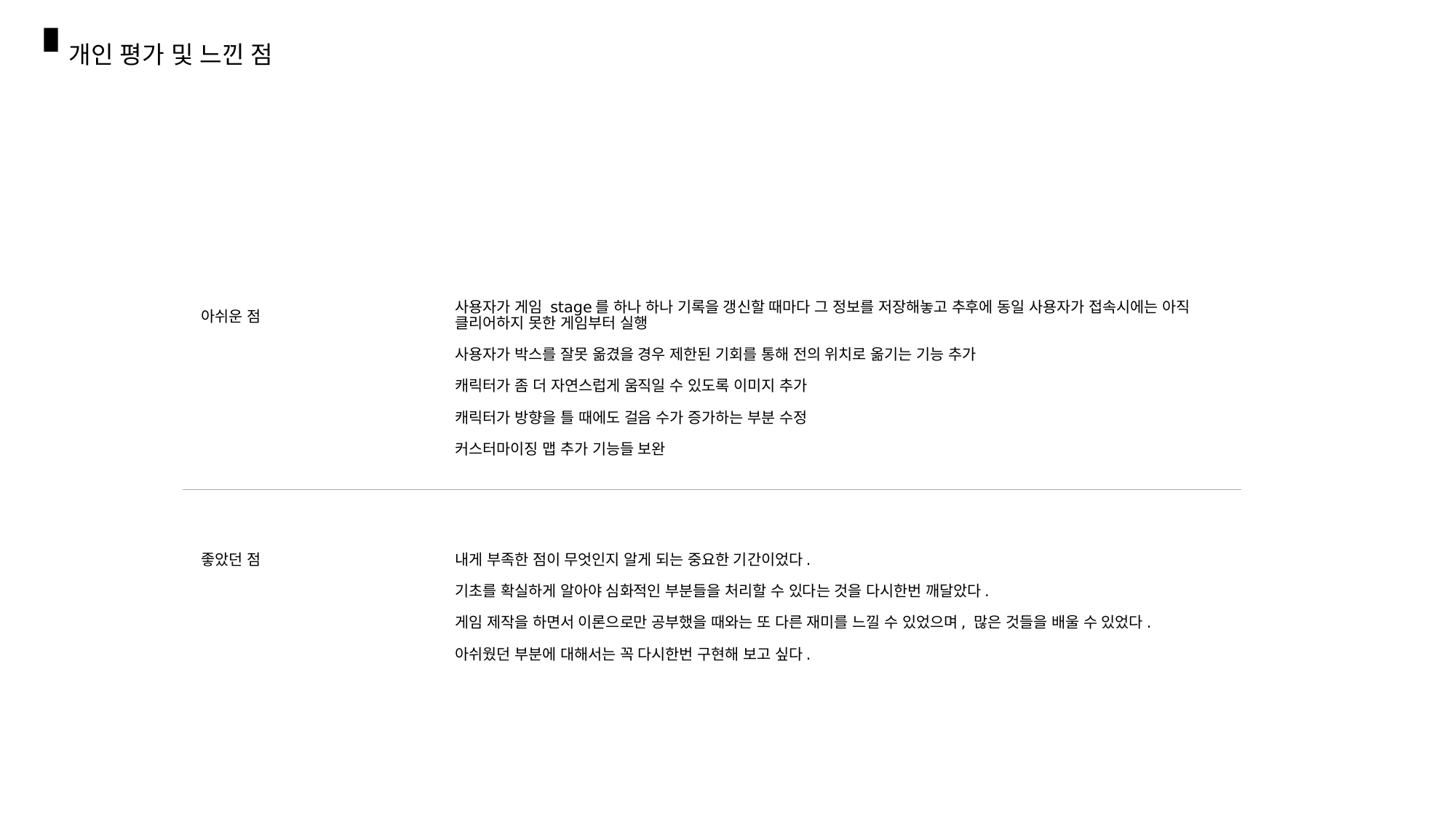

개인 평가 및 느낀 점
사용자가 게임 stage를 하나 하나 기록을 갱신할 때마다 그 정보를 저장해놓고 추후에 동일 사용자가 접속시에는 아직 클리어하지 못한 게임부터 실행
사용자가 박스를 잘못 옮겼을 경우 제한된 기회를 통해 전의 위치로 옮기는 기능 추가
캐릭터가 좀 더 자연스럽게 움직일 수 있도록 이미지 추가
캐릭터가 방향을 틀 때에도 걸음 수가 증가하는 부분 수정
커스터마이징 맵 추가 기능들 보완
아쉬운 점
좋았던 점
내게 부족한 점이 무엇인지 알게 되는 중요한 기간이었다.
기초를 확실하게 알아야 심화적인 부분들을 처리할 수 있다는 것을 다시한번 깨달았다.
게임 제작을 하면서 이론으로만 공부했을 때와는 또 다른 재미를 느낄 수 있었으며, 많은 것들을 배울 수 있었다.
아쉬웠던 부분에 대해서는 꼭 다시한번 구현해 보고 싶다.